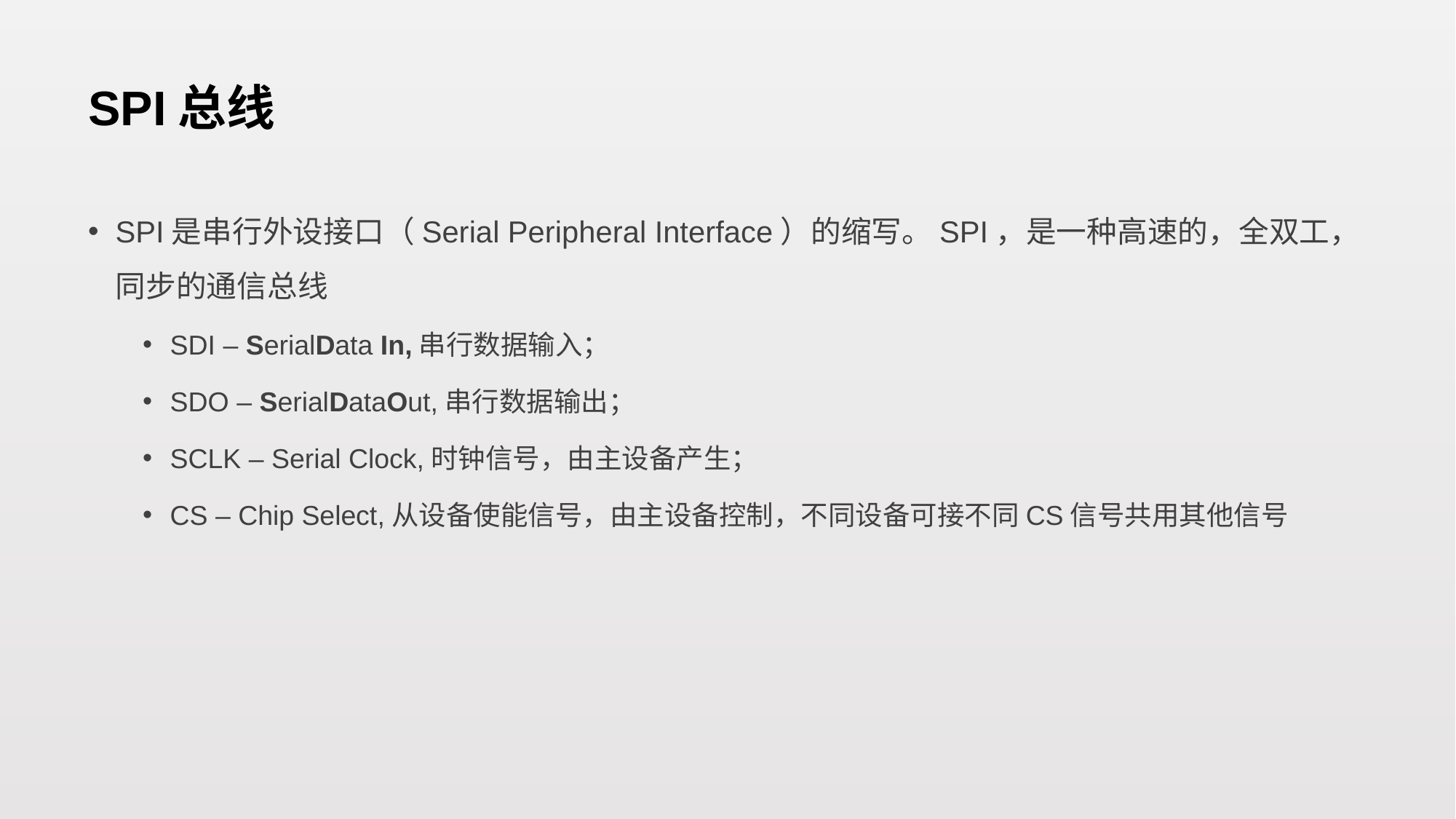

# SPI总线
SPI是串行外设接口（Serial Peripheral Interface）的缩写。SPI，是一种高速的，全双工，同步的通信总线
SDI – SerialData In,串行数据输入；
SDO – SerialDataOut,串行数据输出；
SCLK – Serial Clock,时钟信号，由主设备产生；
CS – Chip Select,从设备使能信号，由主设备控制，不同设备可接不同CS信号共用其他信号